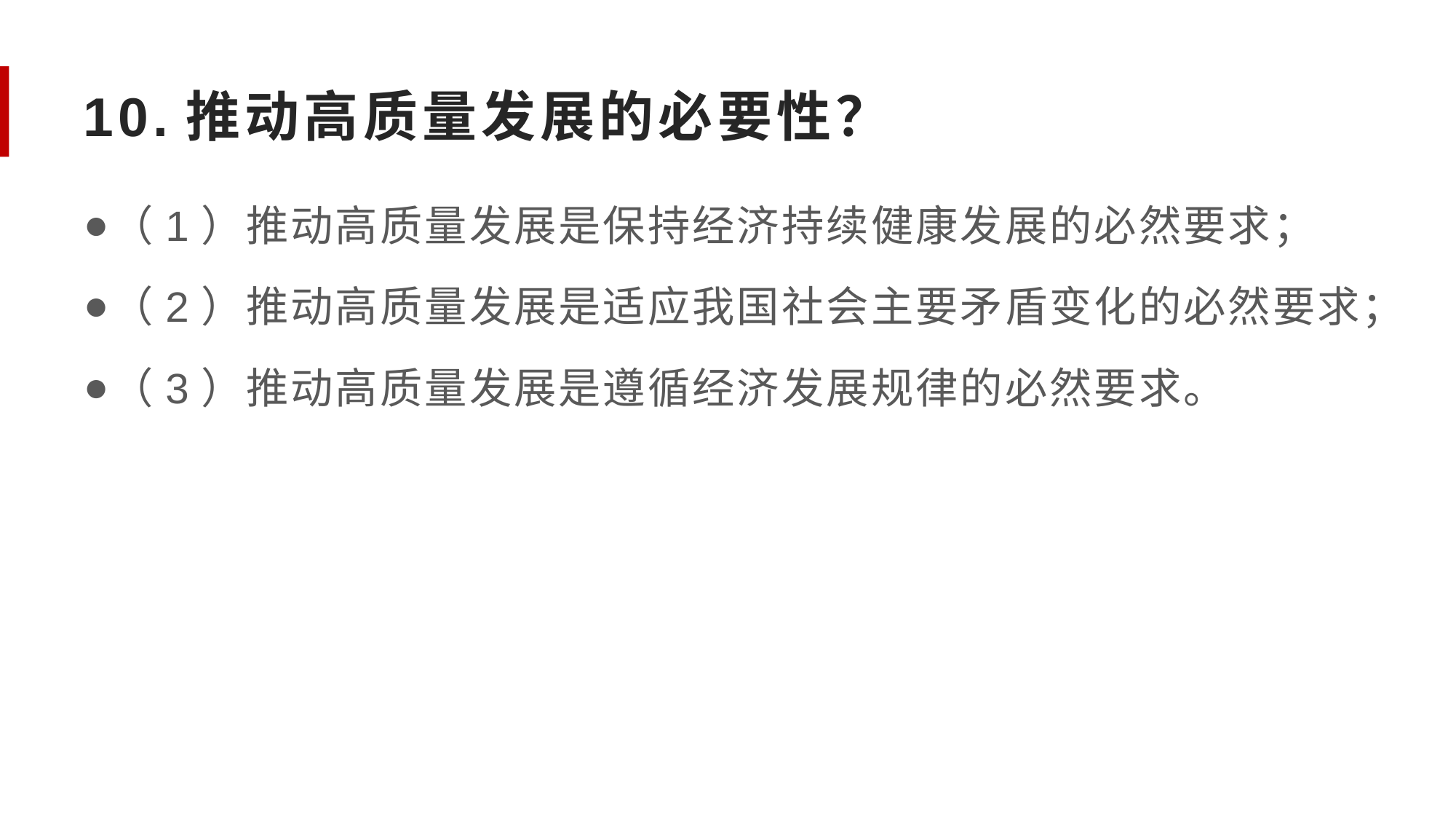

# 10.推动高质量发展的必要性？
（1）推动高质量发展是保持经济持续健康发展的必然要求；
（2）推动高质量发展是适应我国社会主要矛盾变化的必然要求；
（3）推动高质量发展是遵循经济发展规律的必然要求。